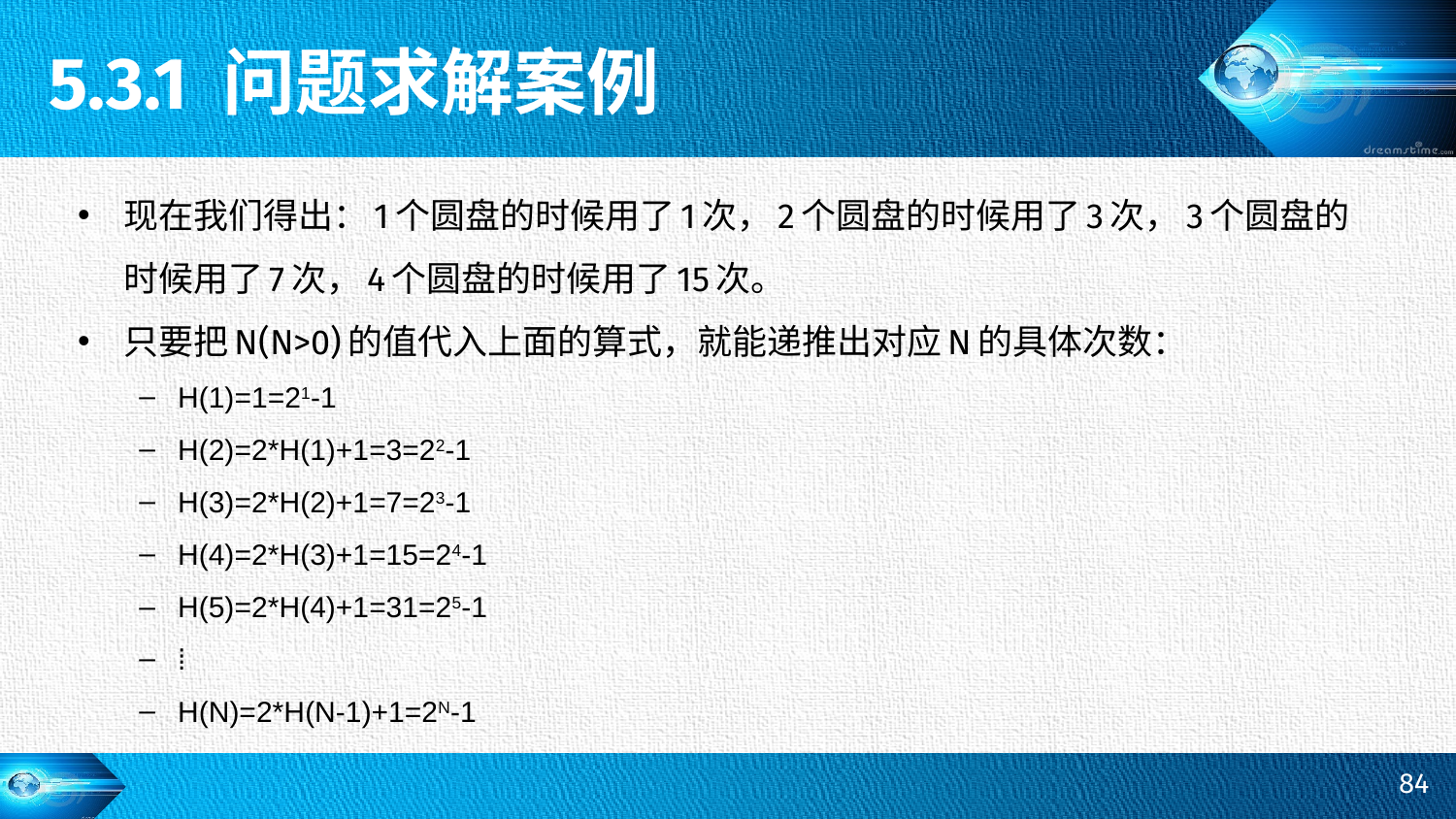

5.3.1 问题求解案例
现在我们得出：1个圆盘的时候用了1次，2个圆盘的时候用了3次，3个圆盘的时候用了7次，4个圆盘的时候用了15次。
只要把N(N>0)的值代入上面的算式，就能递推出对应N的具体次数：
H(1)=1=21-1
H(2)=2*H(1)+1=3=22-1
H(3)=2*H(2)+1=7=23-1
H(4)=2*H(3)+1=15=24-1
H(5)=2*H(4)+1=31=25-1
⁞
H(N)=2*H(N-1)+1=2N-1
84